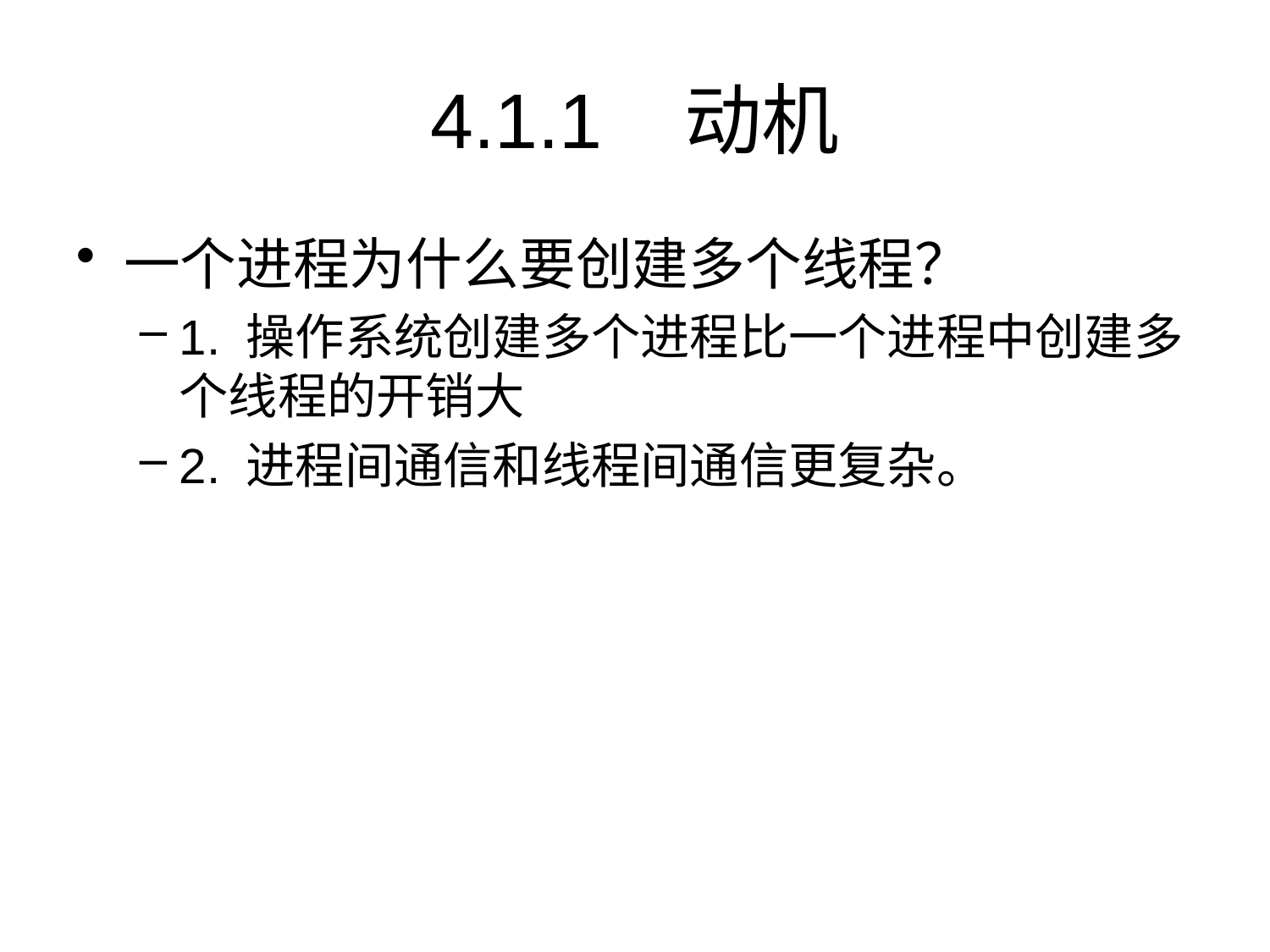

# 4.1.1	动机
一个进程为什么要创建多个线程？
1. 操作系统创建多个进程比一个进程中创建多个线程的开销大
2. 进程间通信和线程间通信更复杂。